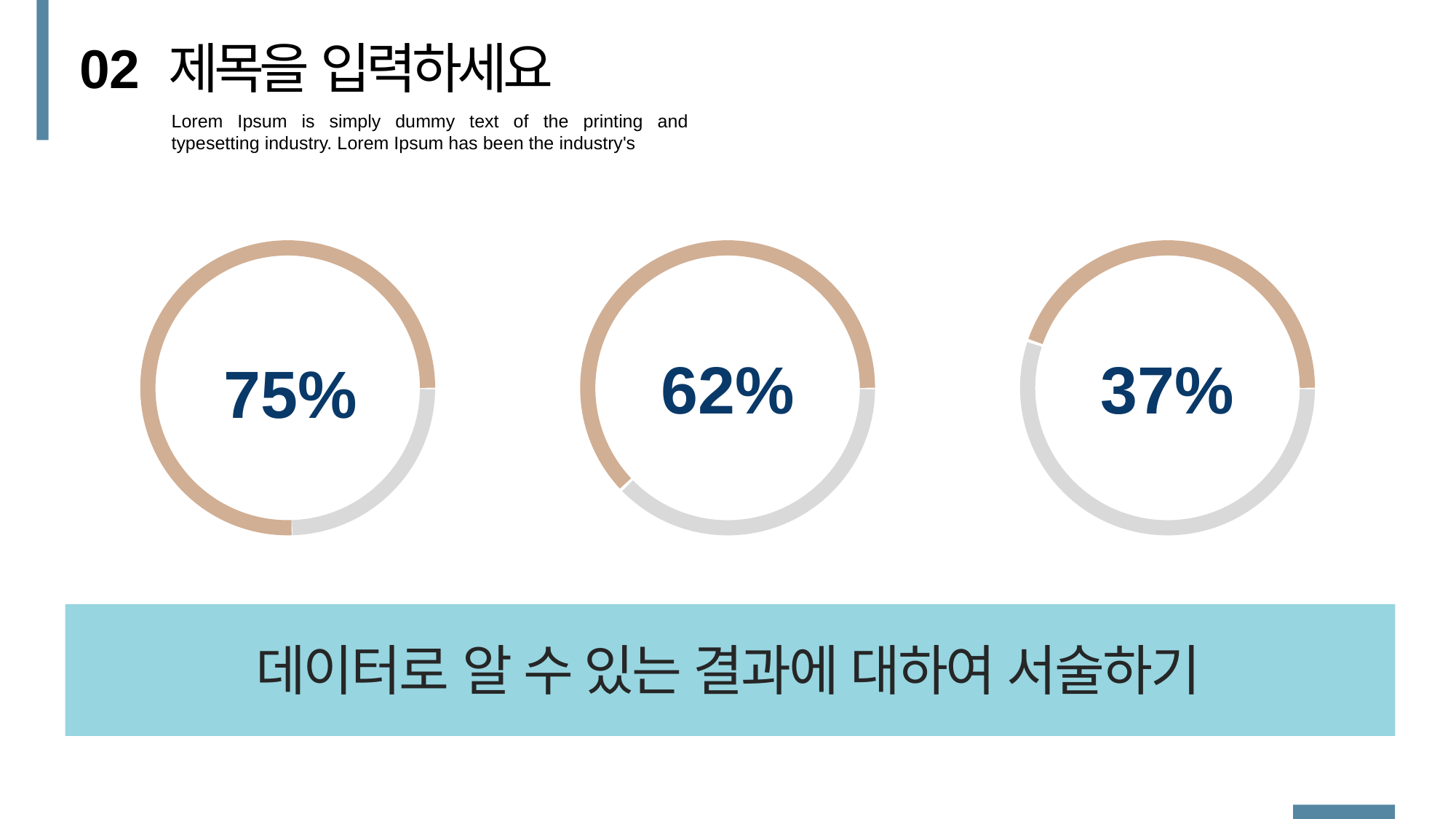

02
제목을 입력하세요
Lorem Ipsum is simply dummy text of the printing and typesetting industry. Lorem Ipsum has been the industry's

37%
62%
75%

데이터로 알 수 있는 결과에 대하여 서술하기